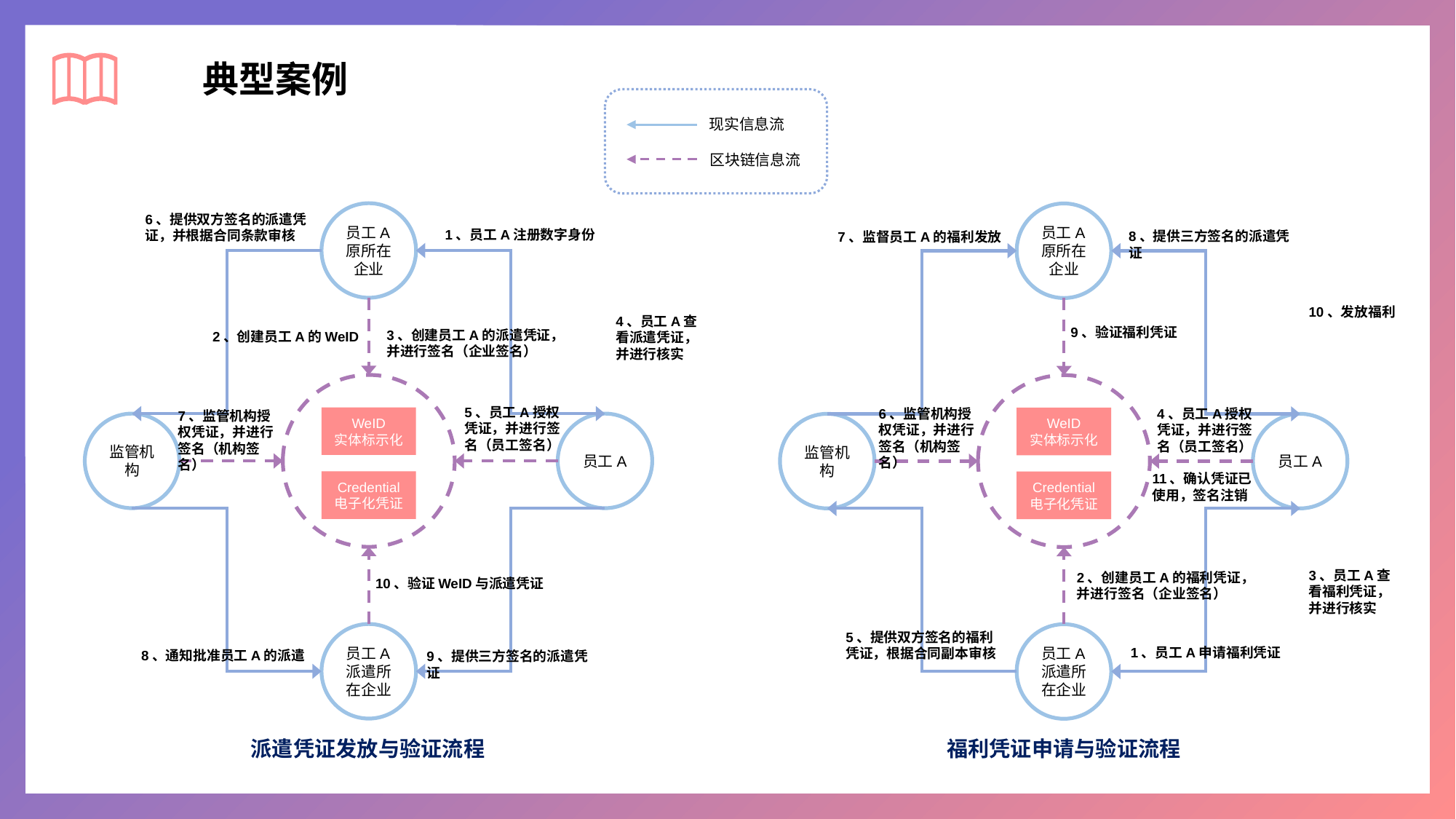

典型案例

现实信息流
区块链信息流
员工A原所在企业
6、提供双方签名的派遣凭证，并根据合同条款审核
1、员工A注册数字身份
4、员工A查看派遣凭证，并进行核实
3、创建员工A的派遣凭证，并进行签名（企业签名）
2、创建员工A的WeID

WeID
实体标示化
监管机构
员工A
Credential
电子化凭证
员工A派遣所在企业
5、员工A授权凭证，并进行签名（员工签名）
7、监管机构授权凭证，并进行签名（机构签名）
10、验证WeID与派遣凭证
8、通知批准员工A的派遣
9、提供三方签名的派遣凭证
派遣凭证发放与验证流程
员工A原所在企业

WeID
实体标示化
监管机构
员工A
Credential
电子化凭证
员工A派遣所在企业
1、员工A申请福利凭证
8、提供三方签名的派遣凭证
7、监督员工A的福利发放
10、发放福利
9、验证福利凭证
6、监管机构授权凭证，并进行签名（机构签名）
4、员工A授权凭证，并进行签名（员工签名）
11、确认凭证已使用，签名注销
3、员工A查看福利凭证，并进行核实
2、创建员工A的福利凭证，并进行签名（企业签名）
5、提供双方签名的福利凭证，根据合同副本审核
福利凭证申请与验证流程